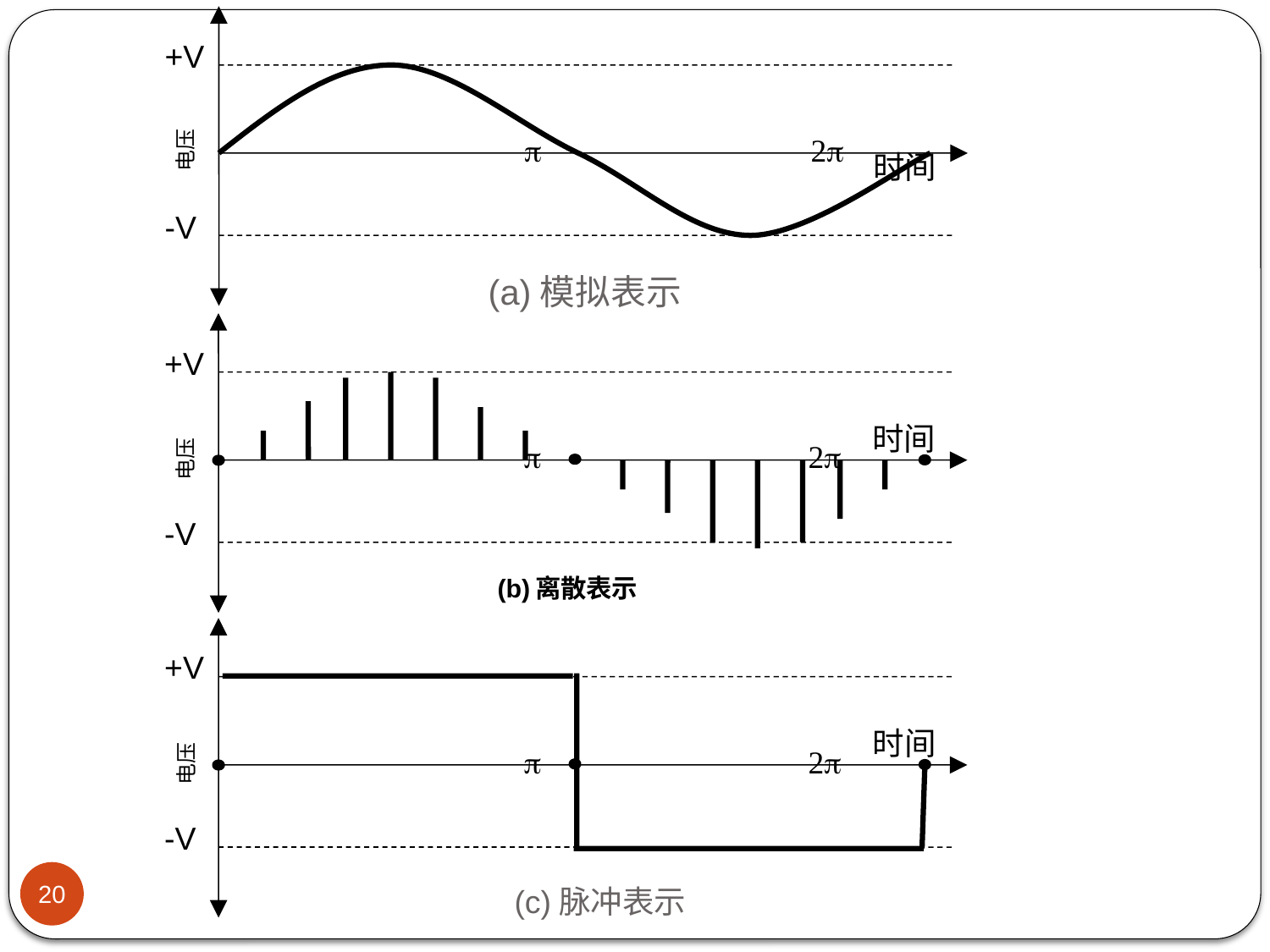

+V

π
2π
电压
时间

-V

(a)模拟表示

+V

时间

π
2π
电压

-V

# (b)离散表示

+V

时间
π
2π
电压

-V

20
(c)脉冲表示